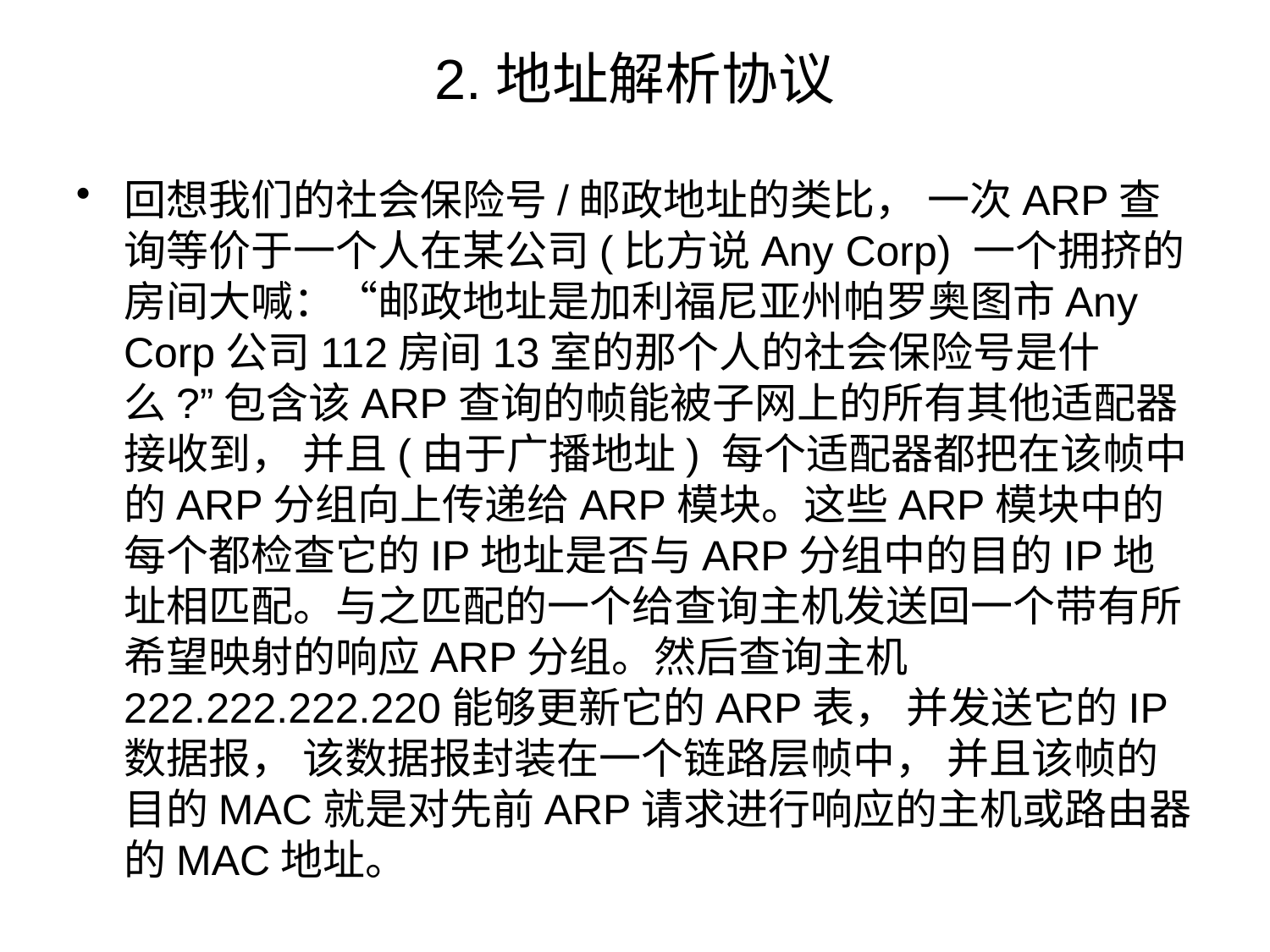

# 2.地址解析协议
回想我们的社会保险号/邮政地址的类比， 一次ARP查询等价于一个人在某公司(比方说Any Corp) 一个拥挤的房间大喊：“邮政地址是加利福尼亚州帕罗奥图市Any Corp公司112房间13室的那个人的社会保险号是什么?”包含该ARP查询的帧能被子网上的所有其他适配器接收到， 并且(由于广播地址) 每个适配器都把在该帧中的ARP分组向上传递给ARP模块。这些ARP模块中的每个都检查它的IP地址是否与ARP分组中的目的IP地址相匹配。与之匹配的一个给查询主机发送回一个带有所希望映射的响应ARP分组。然后查询主机222.222.222.220能够更新它的ARP表， 并发送它的IP数据报， 该数据报封装在一个链路层帧中， 并且该帧的目的MAC就是对先前ARP请求进行响应的主机或路由器的MAC地址。